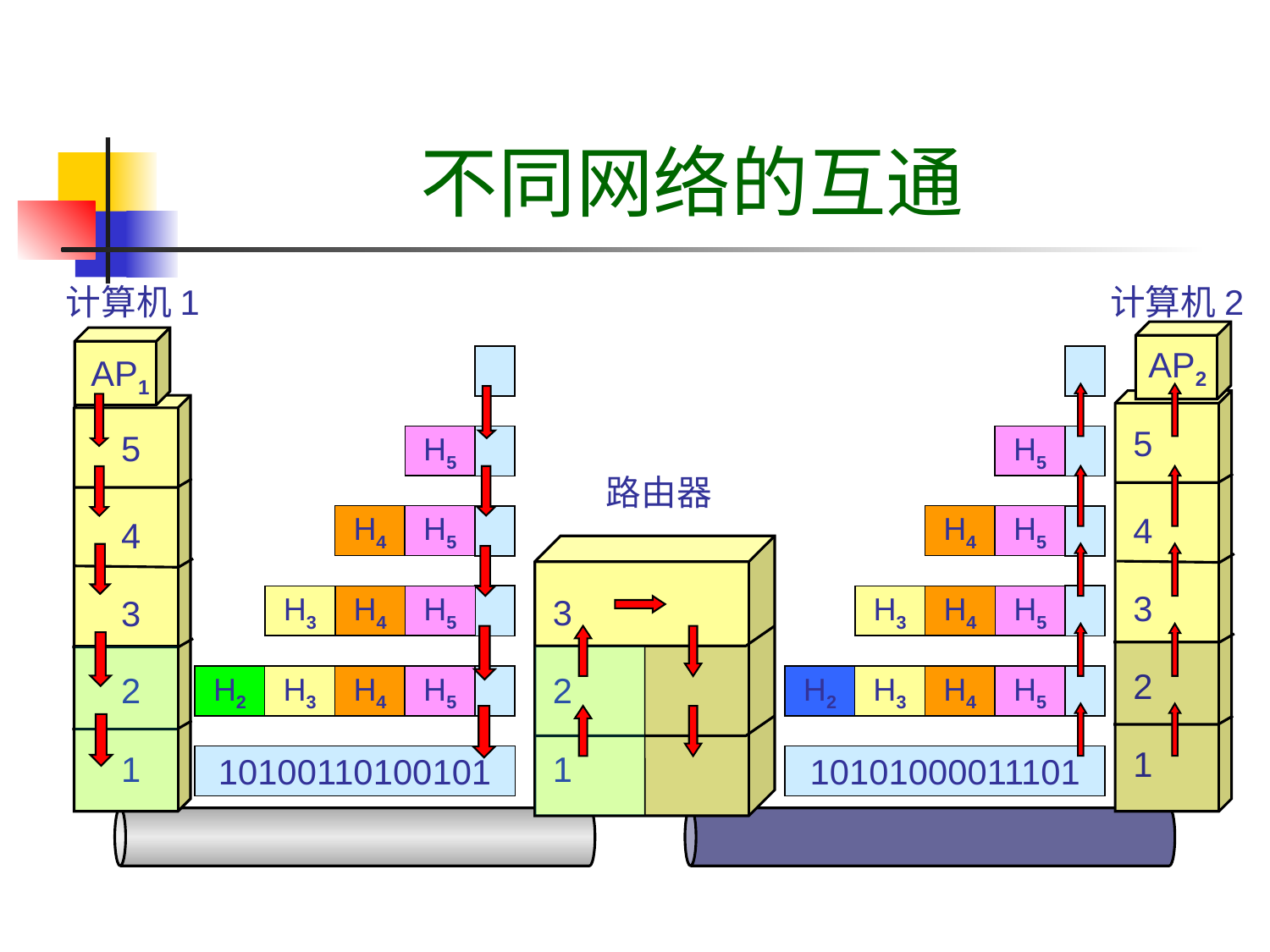

# 不同网络的互通
计算机 1
计算机 2

AP2
AP1

5
5
H5

H5

路由器

4
H4
H5

H4
H5

4

3
3
3

H3
H4
H5

H3
H4
H5

2
2
2
H2
H3
H4
H5

H2
H3
H4
H5

1
1
1
10100110100101
10101000011101